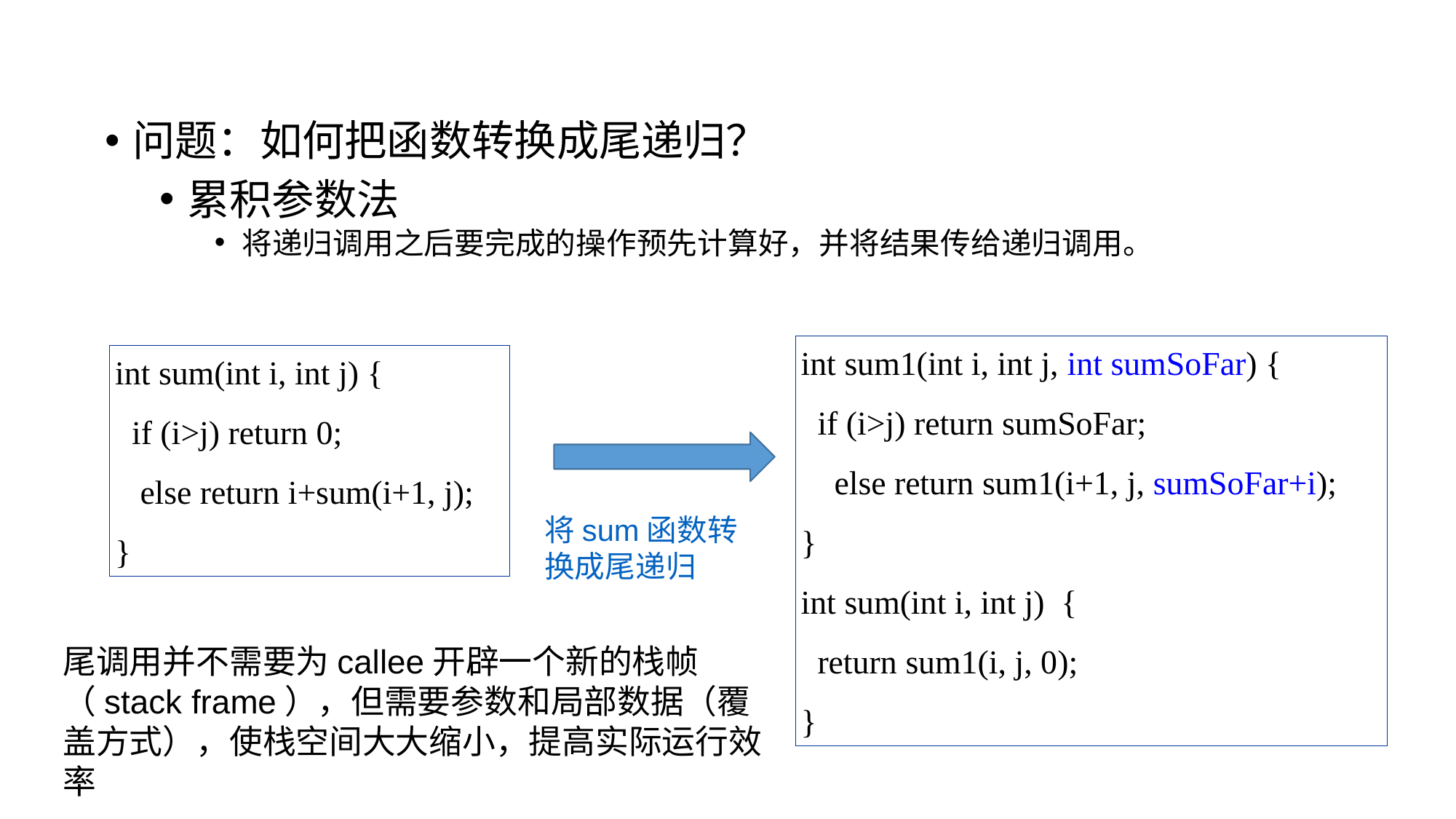

问题：如何把函数转换成尾递归？
累积参数法
将递归调用之后要完成的操作预先计算好，并将结果传给递归调用。
int sum1(int i, int j, int sumSoFar) {
  if (i>j) return sumSoFar;
    else return sum1(i+1, j, sumSoFar+i);
}
int sum(int i, int j)  {
  return sum1(i, j, 0);
}
int sum(int i, int j) {
  if (i>j) return 0;
   else return i+sum(i+1, j);
}

将sum函数转换成尾递归
尾调用并不需要为callee开辟一个新的栈帧（stack frame），但需要参数和局部数据（覆盖方式），使栈空间大大缩小，提高实际运行效率